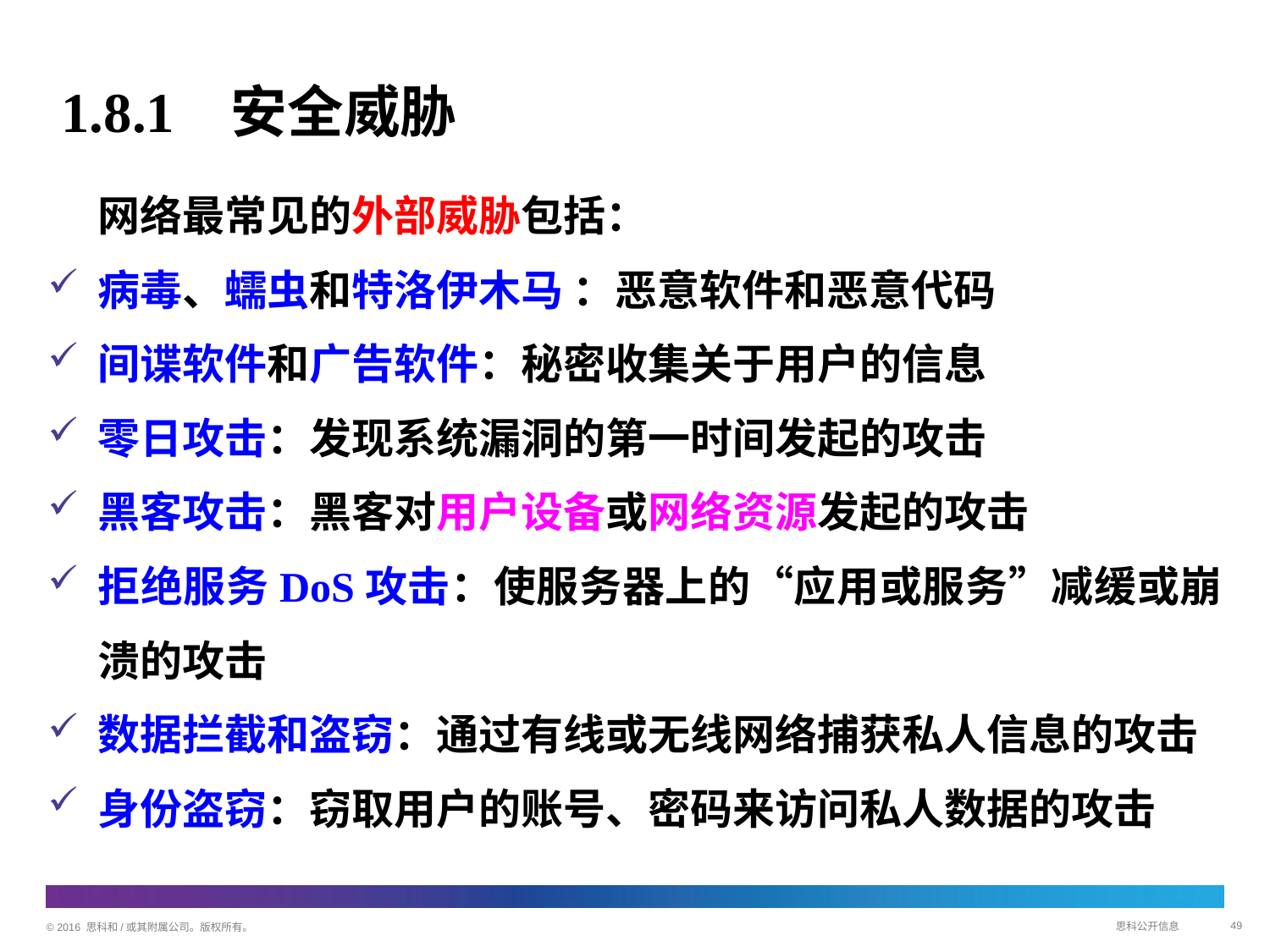

# 1.8.1   安全威胁
网络最常见的外部威胁包括：
病毒、蠕虫和特洛伊木马 ：恶意软件和恶意代码
间谍软件和广告软件：秘密收集关于用户的信息
零日攻击：发现系统漏洞的第一时间发起的攻击
黑客攻击：黑客对用户设备或网络资源发起的攻击
拒绝服务DoS攻击：使服务器上的“应用或服务”减缓或崩溃的攻击
数据拦截和盗窃：通过有线或无线网络捕获私人信息的攻击
身份盗窃：窃取用户的账号、密码来访问私人数据的攻击